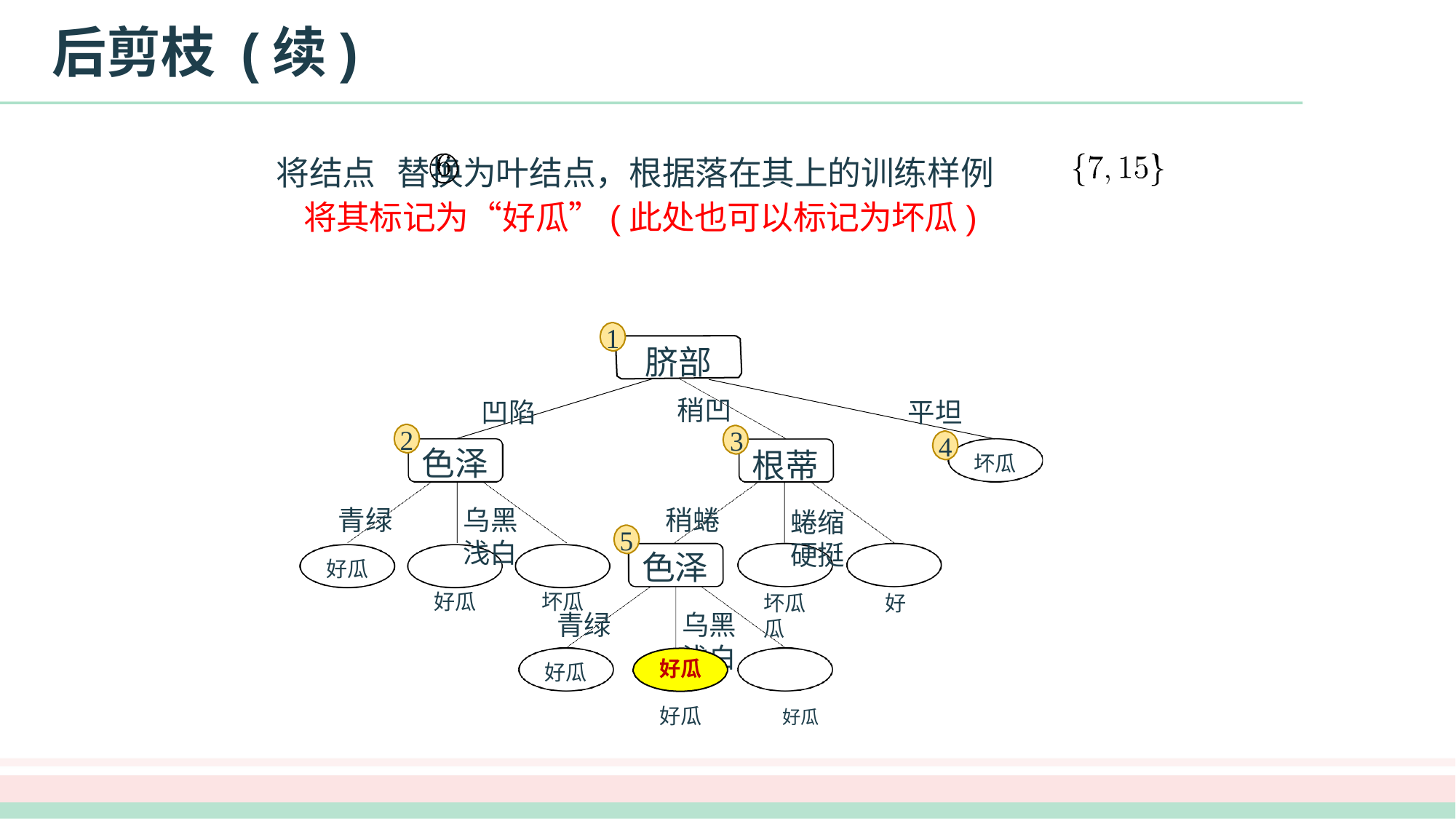

# 后剪枝 (续)
      将结点   替换为叶结点，根据落在其上的训练样例
          将其标记为“好瓜”(此处也可以标记为坏瓜)

1

脐部

凹陷
色泽
乌黑	浅白
好瓜	坏瓜
稍凹
3
平坦
4
2

根蒂
蜷缩	硬挺
坏瓜	好瓜
坏瓜
稍蜷
色泽
乌黑	浅白
好瓜	好瓜
青绿
好瓜
5

青绿
好瓜

好瓜